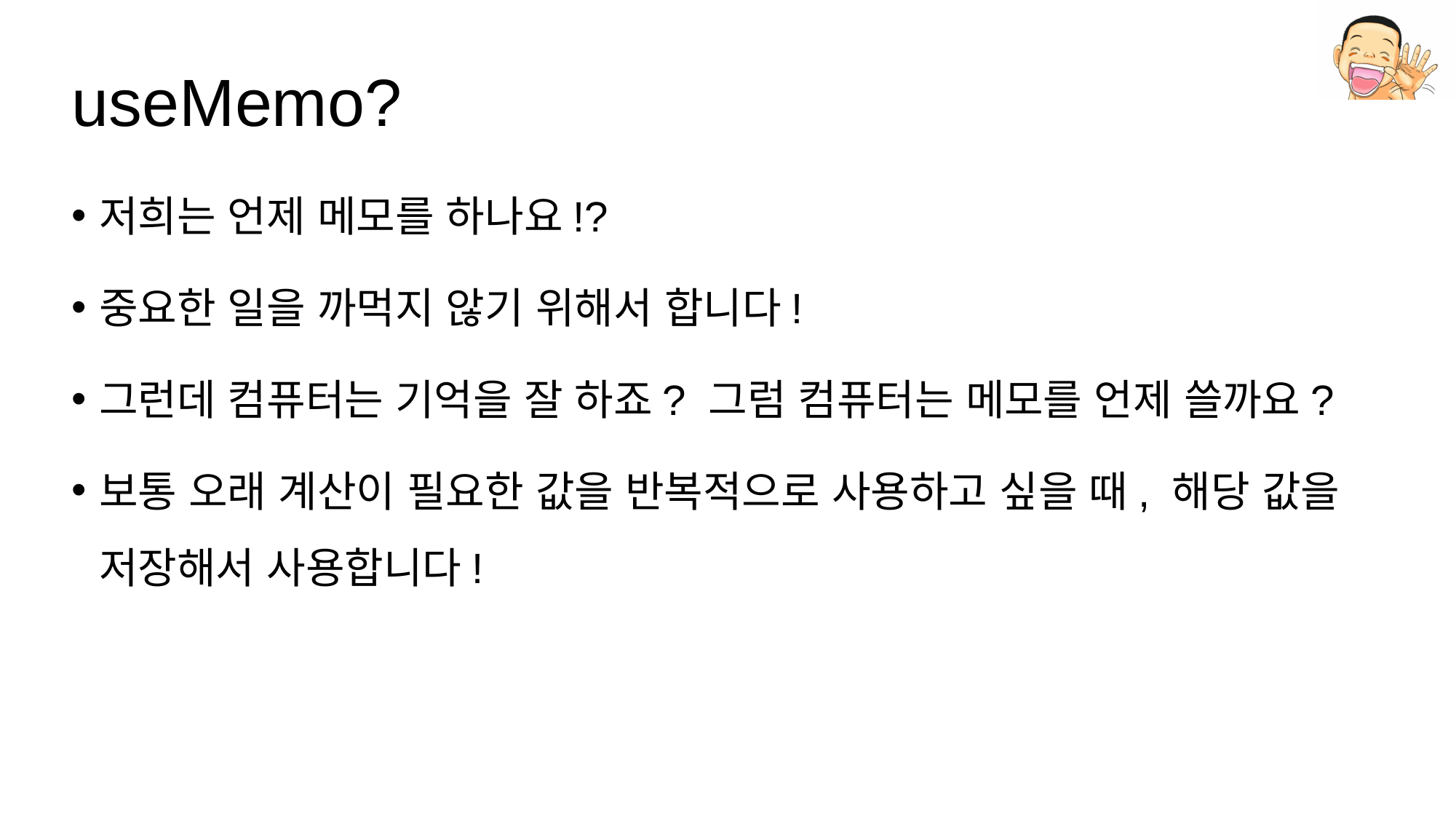

# useMemo?
저희는 언제 메모를 하나요!?
중요한 일을 까먹지 않기 위해서 합니다!
그런데 컴퓨터는 기억을 잘 하죠? 그럼 컴퓨터는 메모를 언제 쓸까요?
보통 오래 계산이 필요한 값을 반복적으로 사용하고 싶을 때, 해당 값을 저장해서 사용합니다!